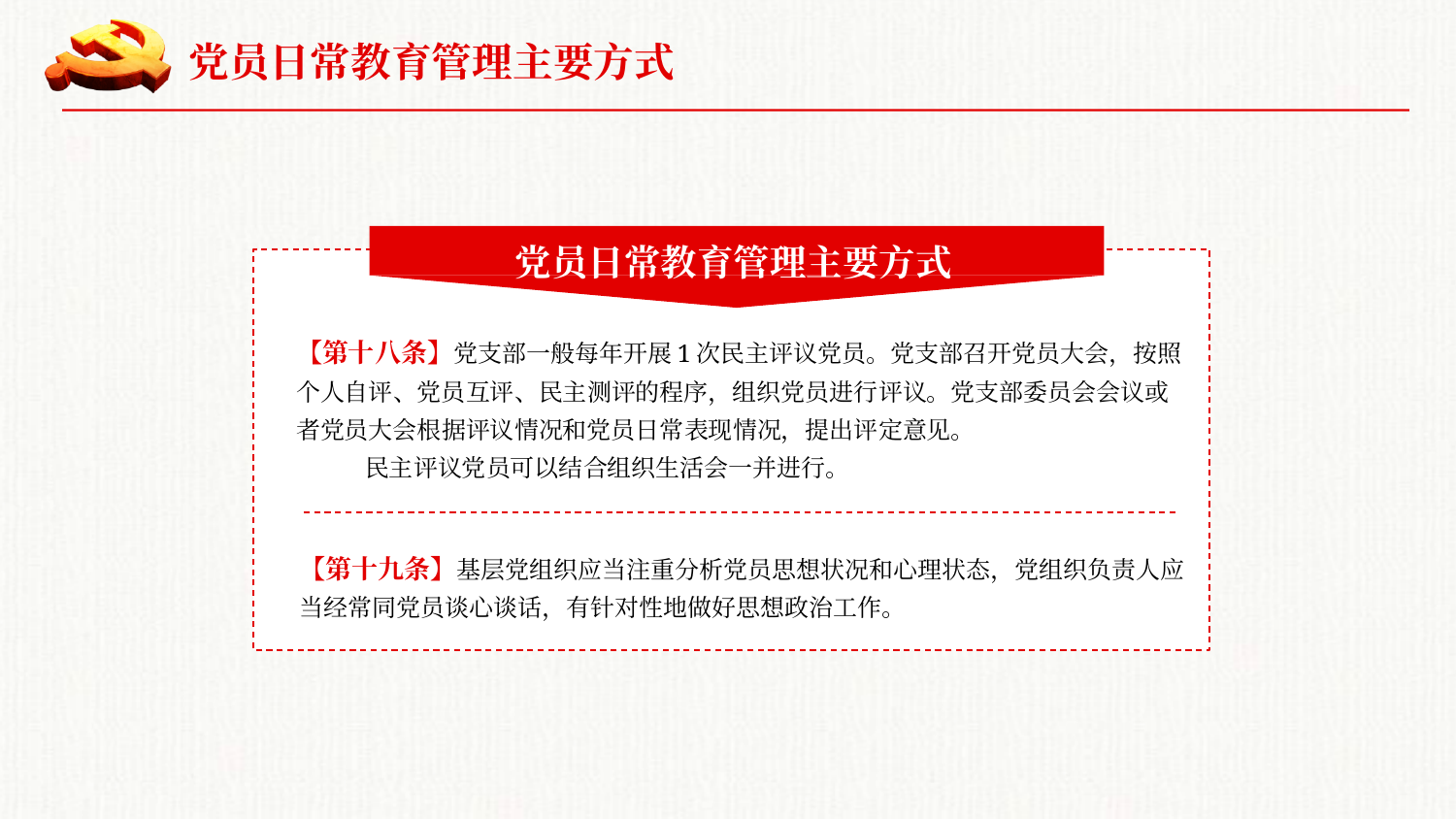

党员日常教育管理主要方式

党员日常教育管理主要方式

【第十八条】党支部一般每年开展1次民主评议党员。党支部召开党员大会，按照个人自评、党员互评、民主测评的程序，组织党员进行评议。党支部委员会会议或者党员大会根据评议情况和党员日常表现情况，提出评定意见。
          民主评议党员可以结合组织生活会一并进行。
【第十九条】基层党组织应当注重分析党员思想状况和心理状态，党组织负责人应当经常同党员谈心谈话，有针对性地做好思想政治工作。